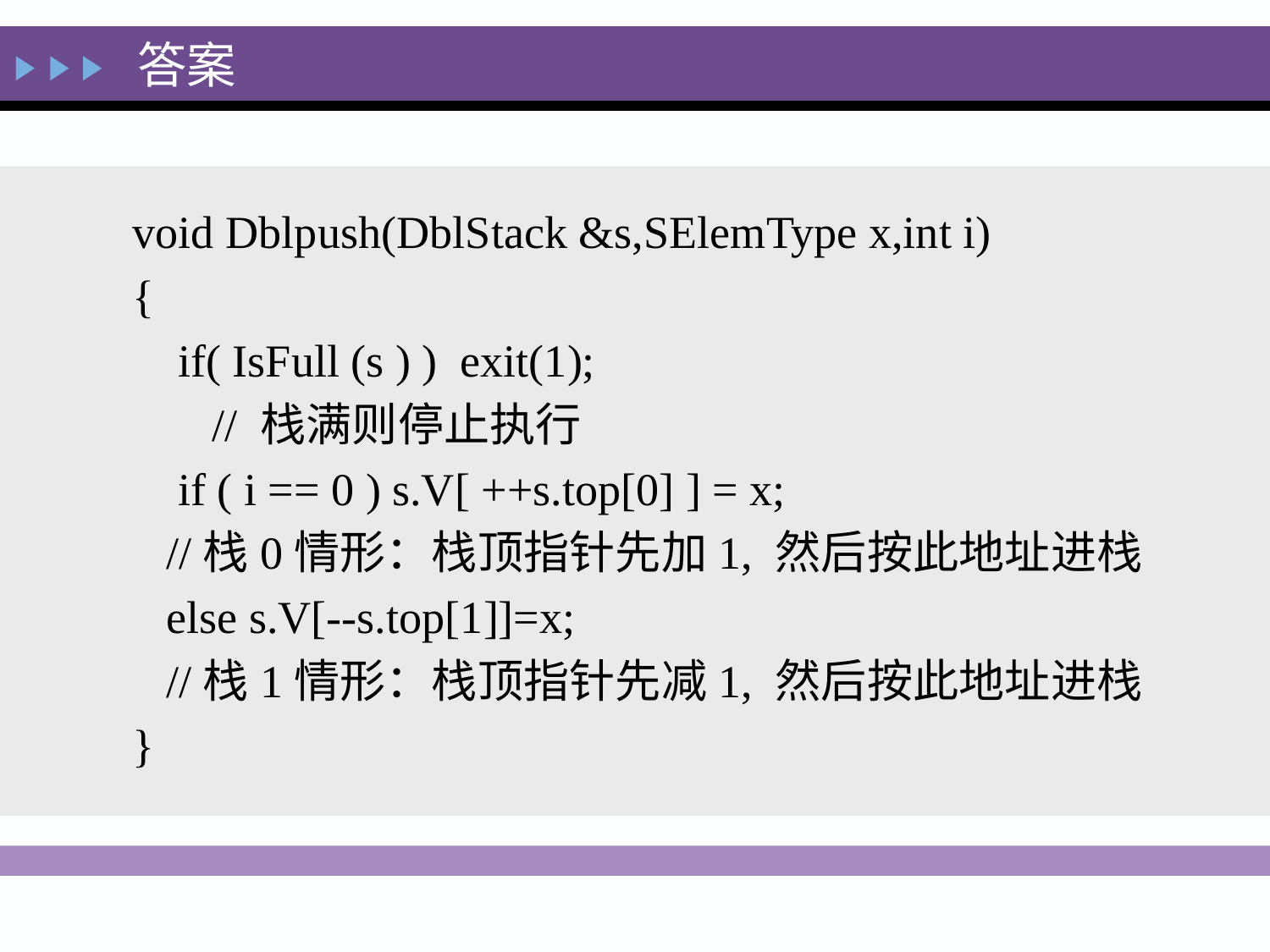

答案

void Dblpush(DblStack &s,SElemType x,int i)
{
    if( IsFull (s ) )  exit(1);
       // 栈满则停止执行
    if ( i == 0 ) s.V[ ++s.top[0] ] = x;
   //栈0情形：栈顶指针先加1, 然后按此地址进栈
   else s.V[--s.top[1]]=x;
   //栈1情形：栈顶指针先减1, 然后按此地址进栈
}